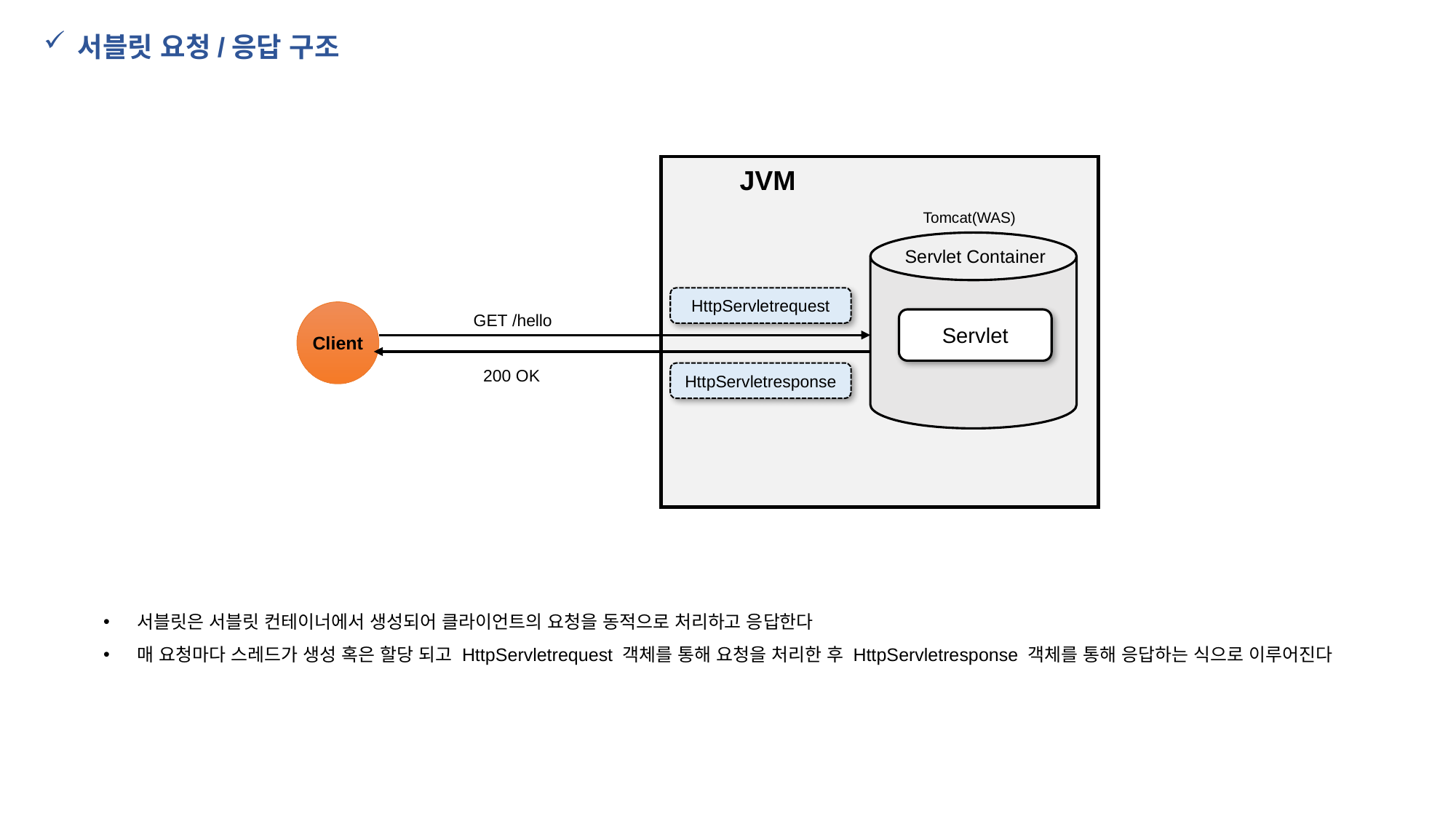

서블릿 요청/응답 구조

JVM
Tomcat(WAS)

Servlet Container
HttpServletrequest
GET /hello

Servlet
Client
200 OK
HttpServletresponse
서블릿은 서블릿 컨테이너에서 생성되어 클라이언트의 요청을 동적으로 처리하고 응답한다
매 요청마다 스레드가 생성 혹은 할당 되고 HttpServletrequest 객체를 통해 요청을 처리한 후 HttpServletresponse 객체를 통해 응답하는 식으로 이루어진다